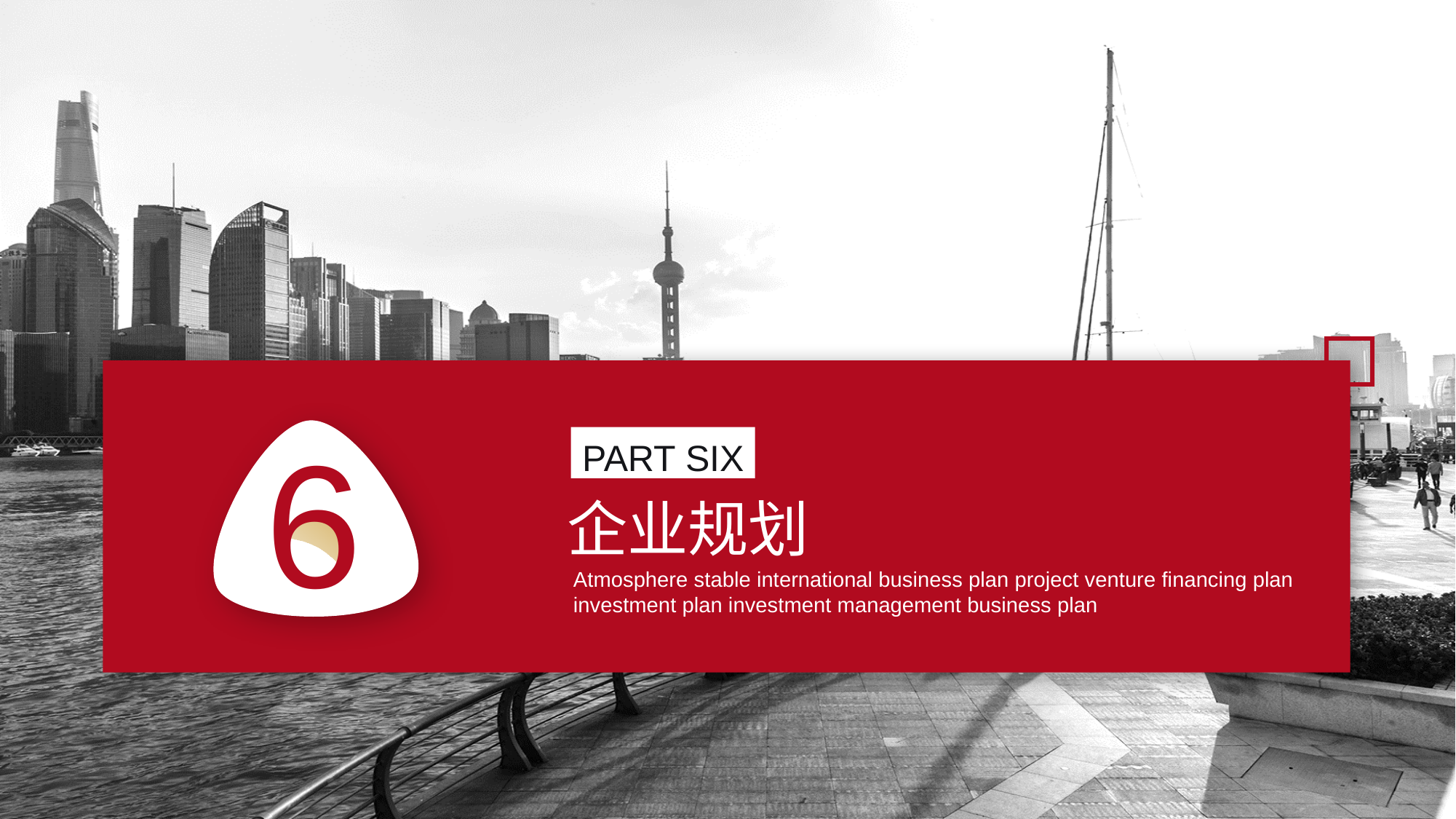

10

6

PART SIX

企业规划
Atmosphere stable international business plan project venture financing plan investment plan investment management business plan